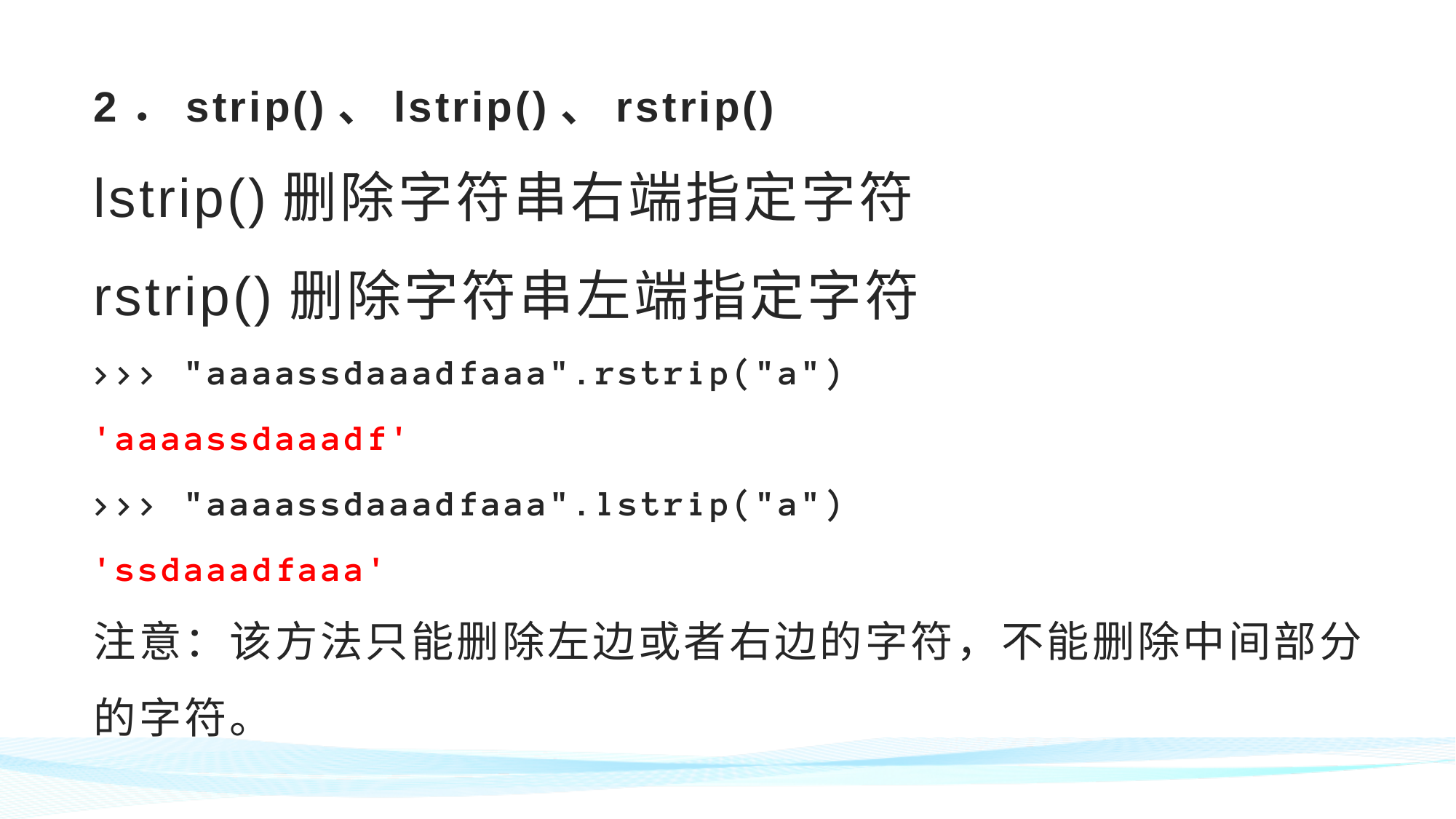

# 2．strip()、lstrip()、rstrip() lstrip()删除字符串右端指定字符 rstrip()删除字符串左端指定字符 >>> "aaaassdaaadfaaa".rstrip("a") 'aaaassdaaadf' >>> "aaaassdaaadfaaa".lstrip("a") 'ssdaaadfaaa' 注意：该方法只能删除左边或者右边的字符，不能删除中间部分的字符。